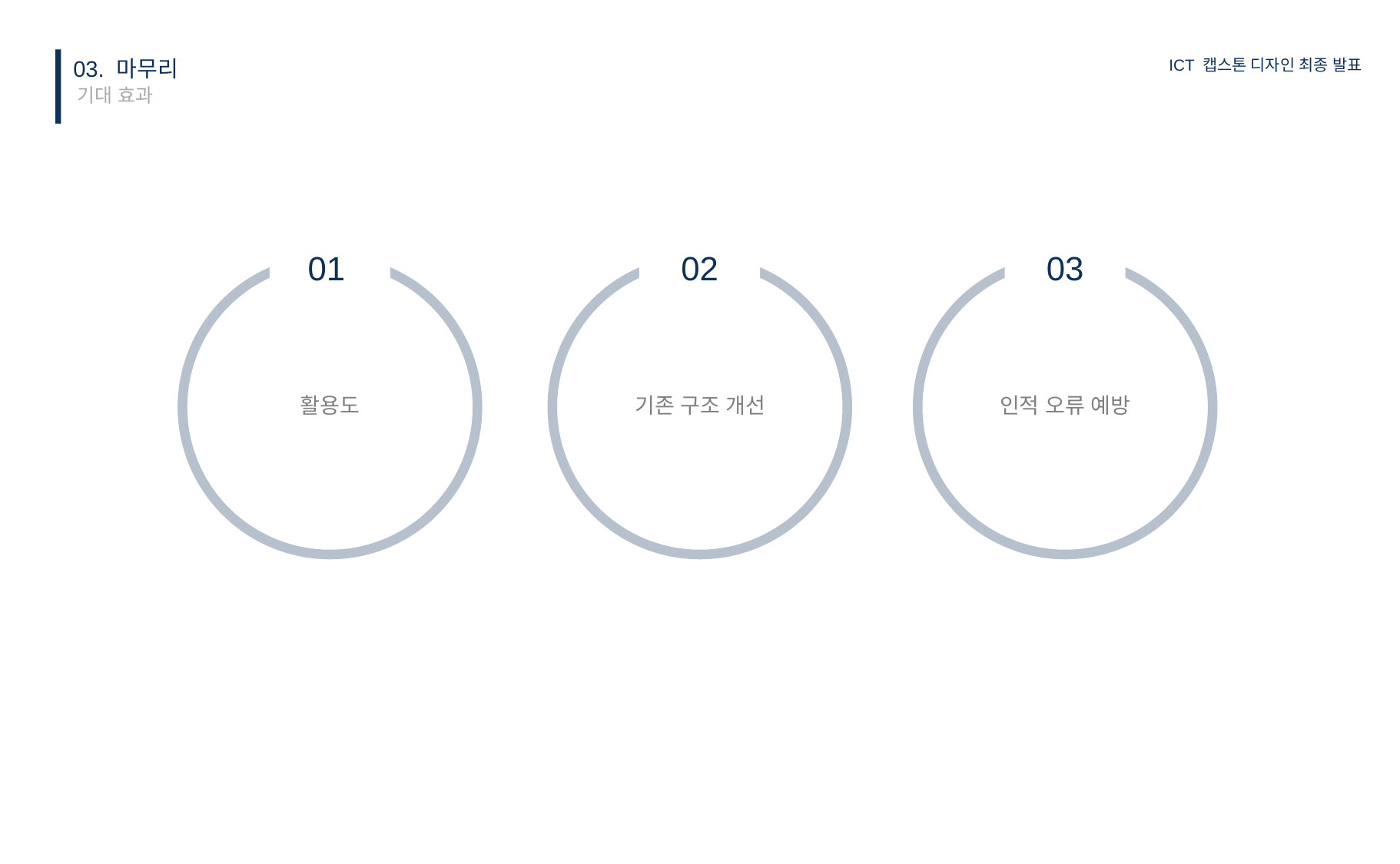

03. 마무리
ICT 캡스톤 디자인 최종 발표
기대 효과

02
03
01

활용도
기존 구조 개선
인적 오류 예방